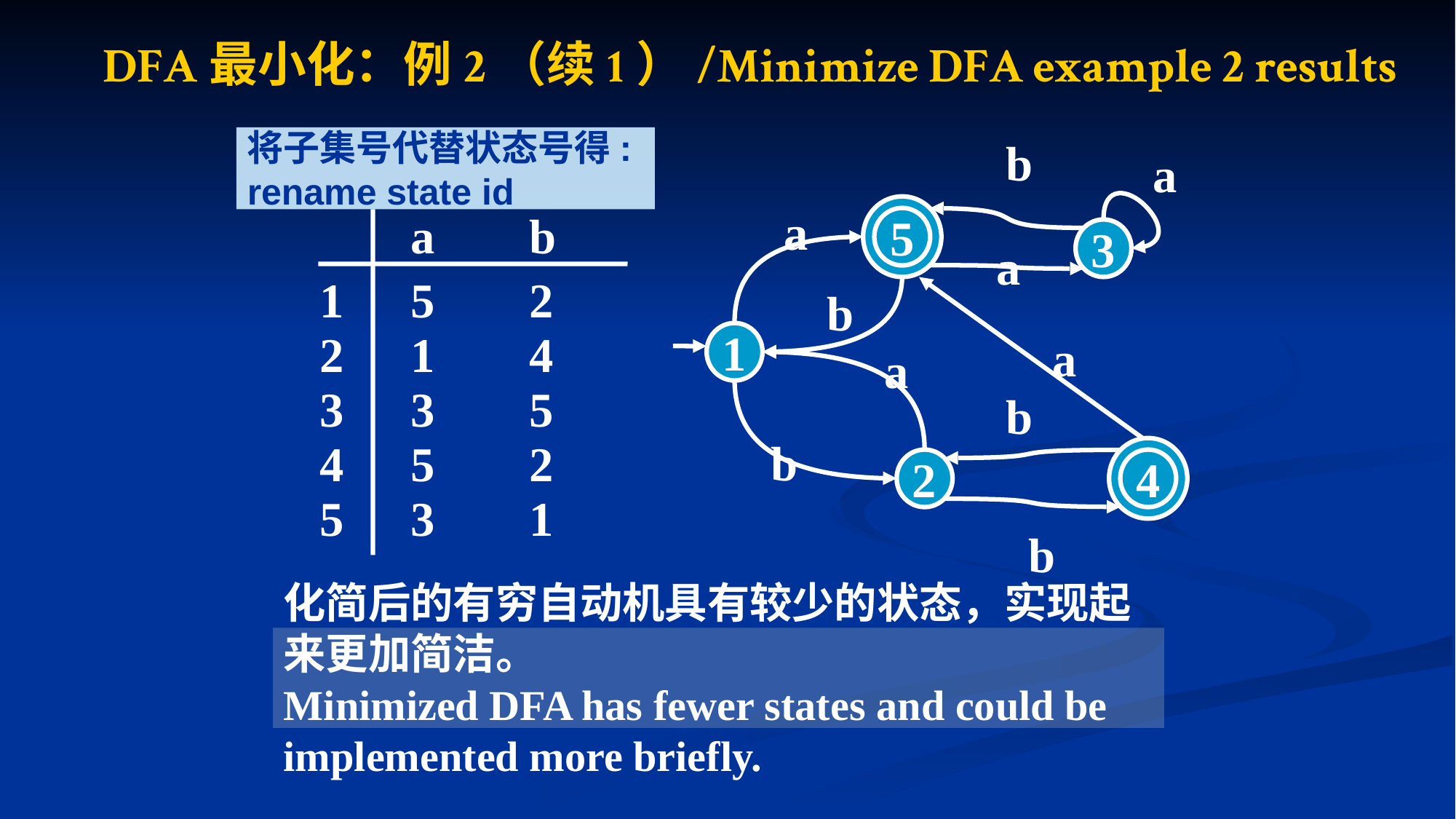

# DFA最小化：例2（续1）/Minimize DFA example 2 results
将子集号代替状态号得:
rename state id
b
a
a
5
5
3
a
b

1
a
a

b
b

2
4
b
a
b

1

5
2
2
1
4
3
3
5
4
5
2
5
3
1
化简后的有穷自动机具有较少的状态，实现起来更加简洁。
Minimized DFA has fewer states and could be implemented more briefly.
112